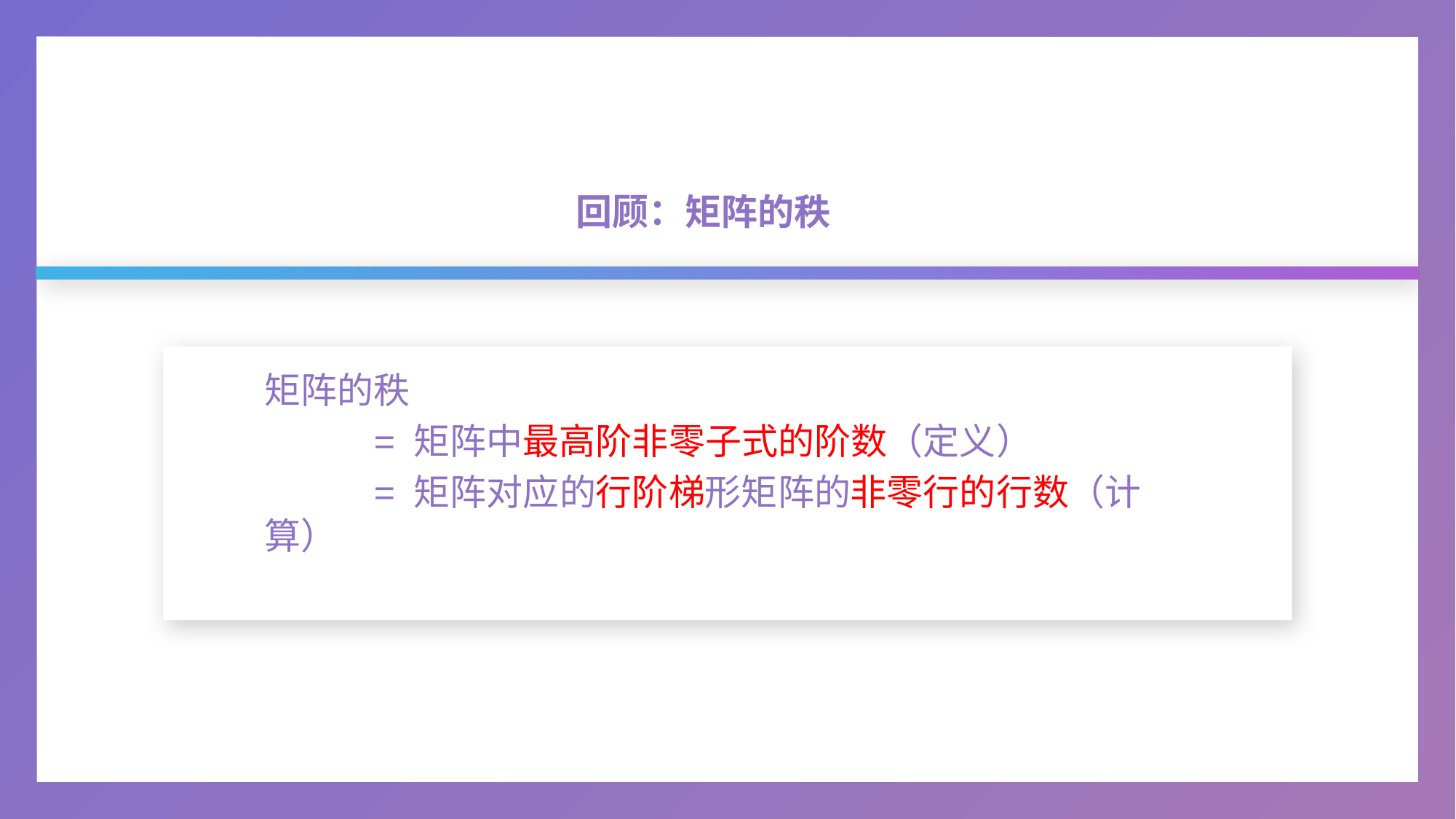

回顾：矩阵的秩

矩阵的秩
	= 矩阵中最高阶非零子式的阶数（定义）
	= 矩阵对应的行阶梯形矩阵的非零行的行数（计算）